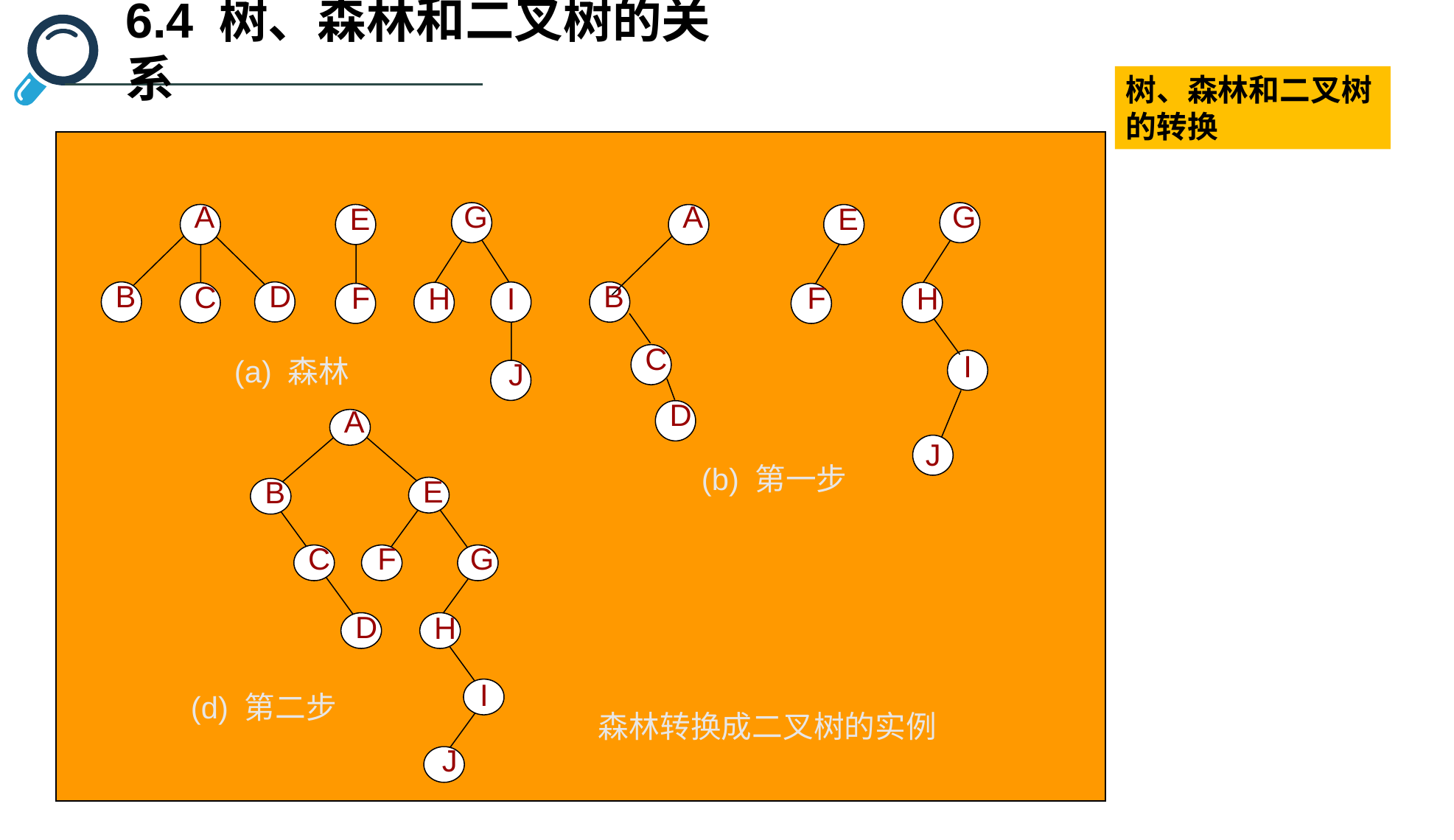

6.4 树、森林和二叉树的关系
树、森林和二叉树的转换

G

I

H

J

A

C

B

D

E

F

G

A

C

D

E

B

H

F

I

J
(b) 第一步

(a) 森林

A

E

B

C

F

G

D

H

I

J
(d) 第二步
森林转换成二叉树的实例